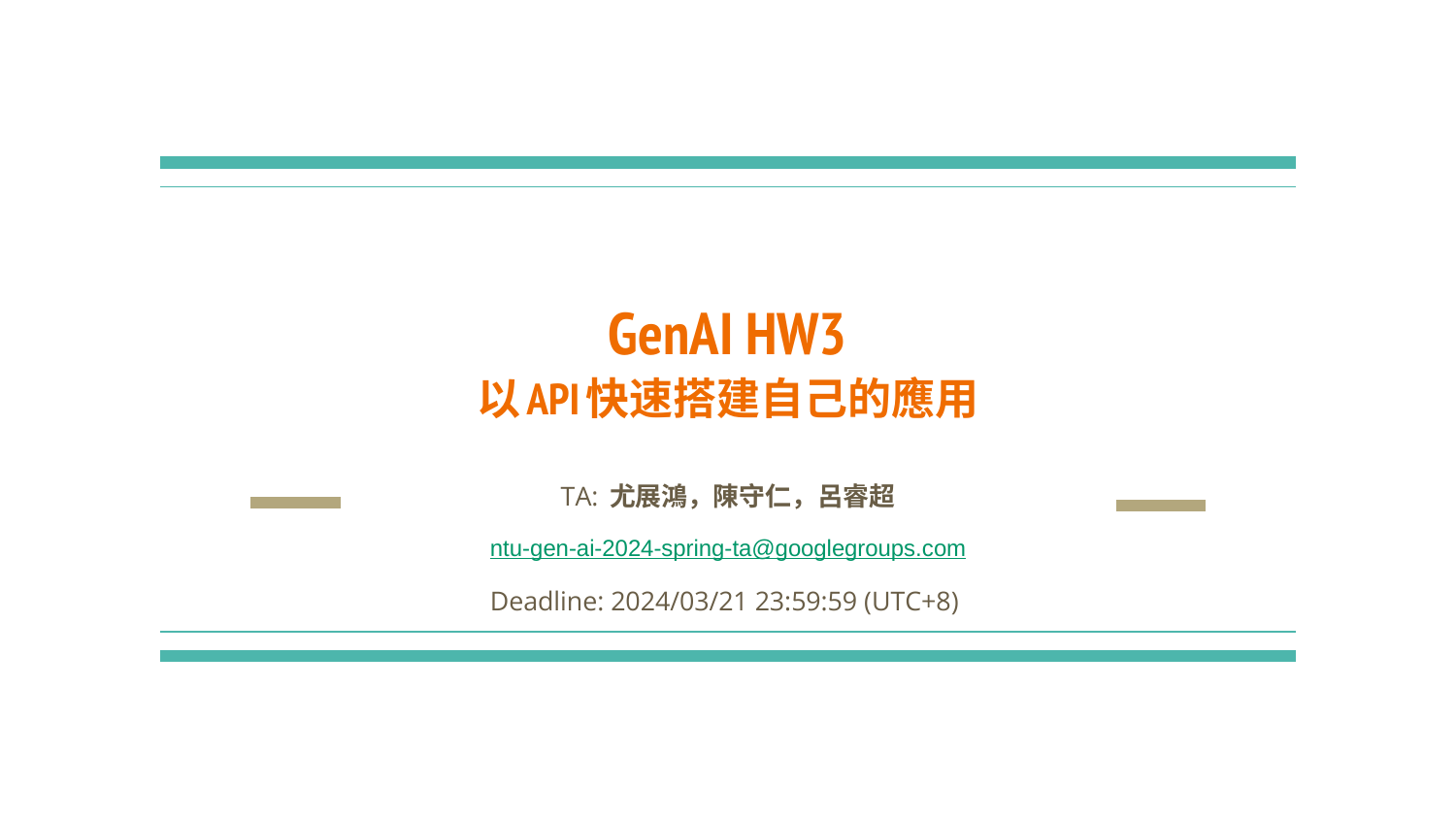

# GenAI HW3 以API快速搭建自己的應用
TA: 尤展鴻，陳守仁，呂睿超
ntu-gen-ai-2024-spring-ta@googlegroups.com

Deadline: 2024/03/21 23:59:59 (UTC+8)